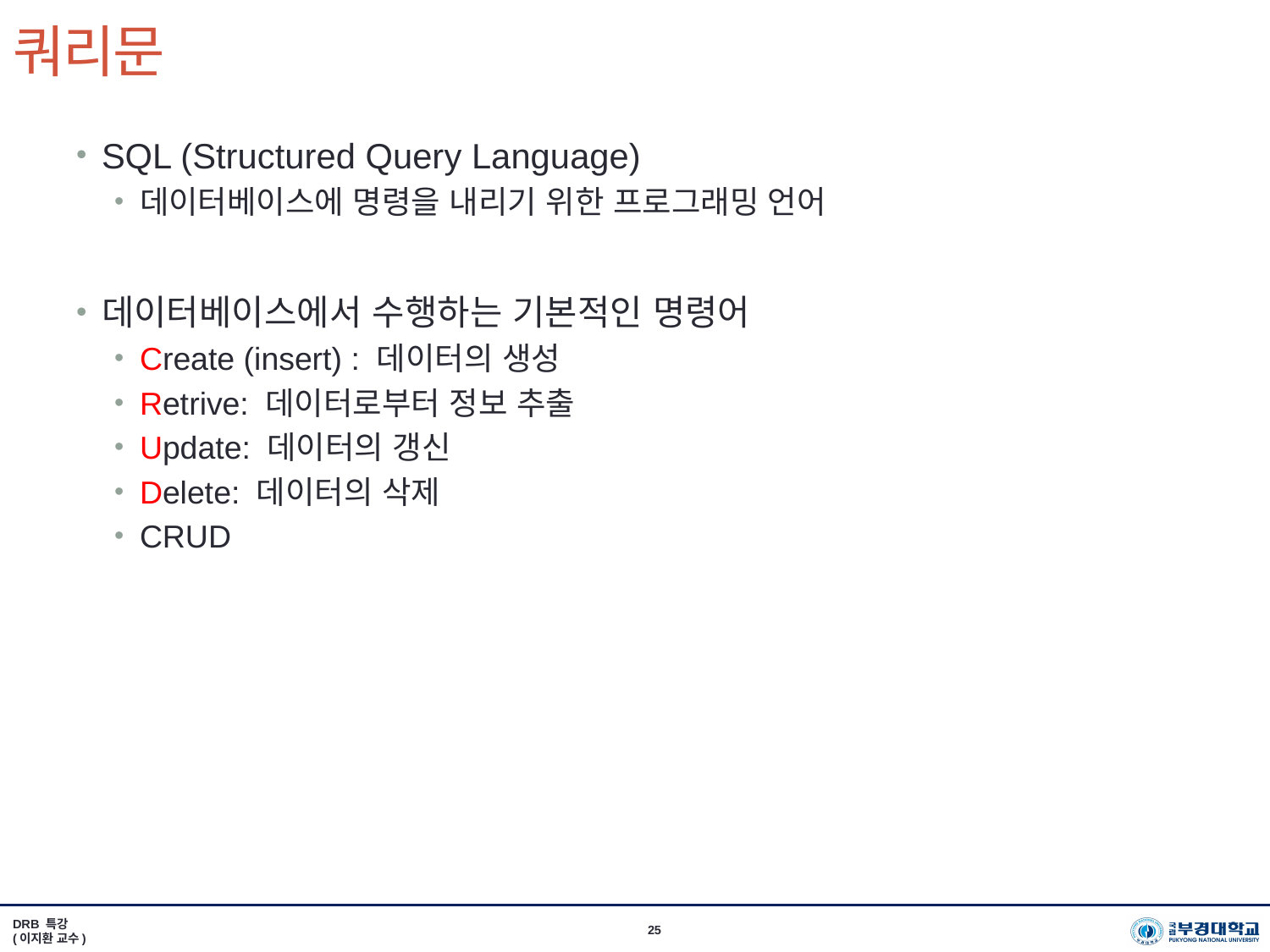

# 쿼리문
SQL (Structured Query Language)
데이터베이스에 명령을 내리기 위한 프로그래밍 언어

데이터베이스에서 수행하는 기본적인 명령어
Create (insert) : 데이터의 생성
Retrive: 데이터로부터 정보 추출
Update: 데이터의 갱신
Delete: 데이터의 삭제
CRUD

DRB 특강
(이지환 교수)